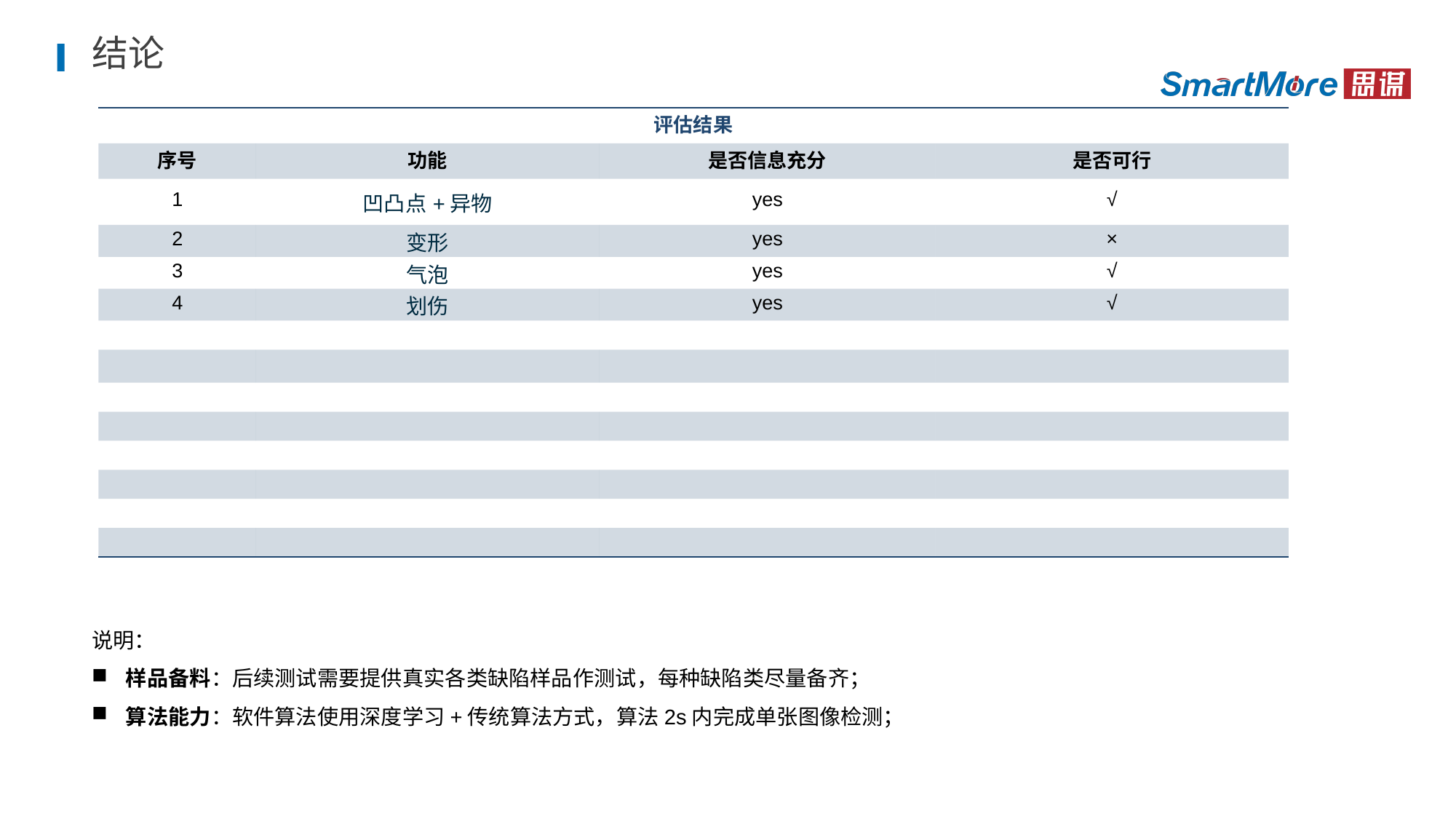

结论
| 评估结果 |  |  |  |
| --- | --- | --- | --- |
| 序号 | 功能 | 是否信息充分 | 是否可行 |
| 1 | 凹凸点+异物 | yes | √ |
| 2 | 变形 | yes | × |
| 3 | 气泡 | yes | √ |
| 4 | 划伤 | yes | √ |
|  |  |  |  |
|  |  |  |  |
|  |  |  |  |
|  |  |  |  |
|  |  |  |  |
|  |  |  |  |
|  |  |  |  |
|  |  |  |  |
说明：
样品备料：后续测试需要提供真实各类缺陷样品作测试，每种缺陷类尽量备齐；
算法能力：软件算法使用深度学习+传统算法方式，算法2s内完成单张图像检测；